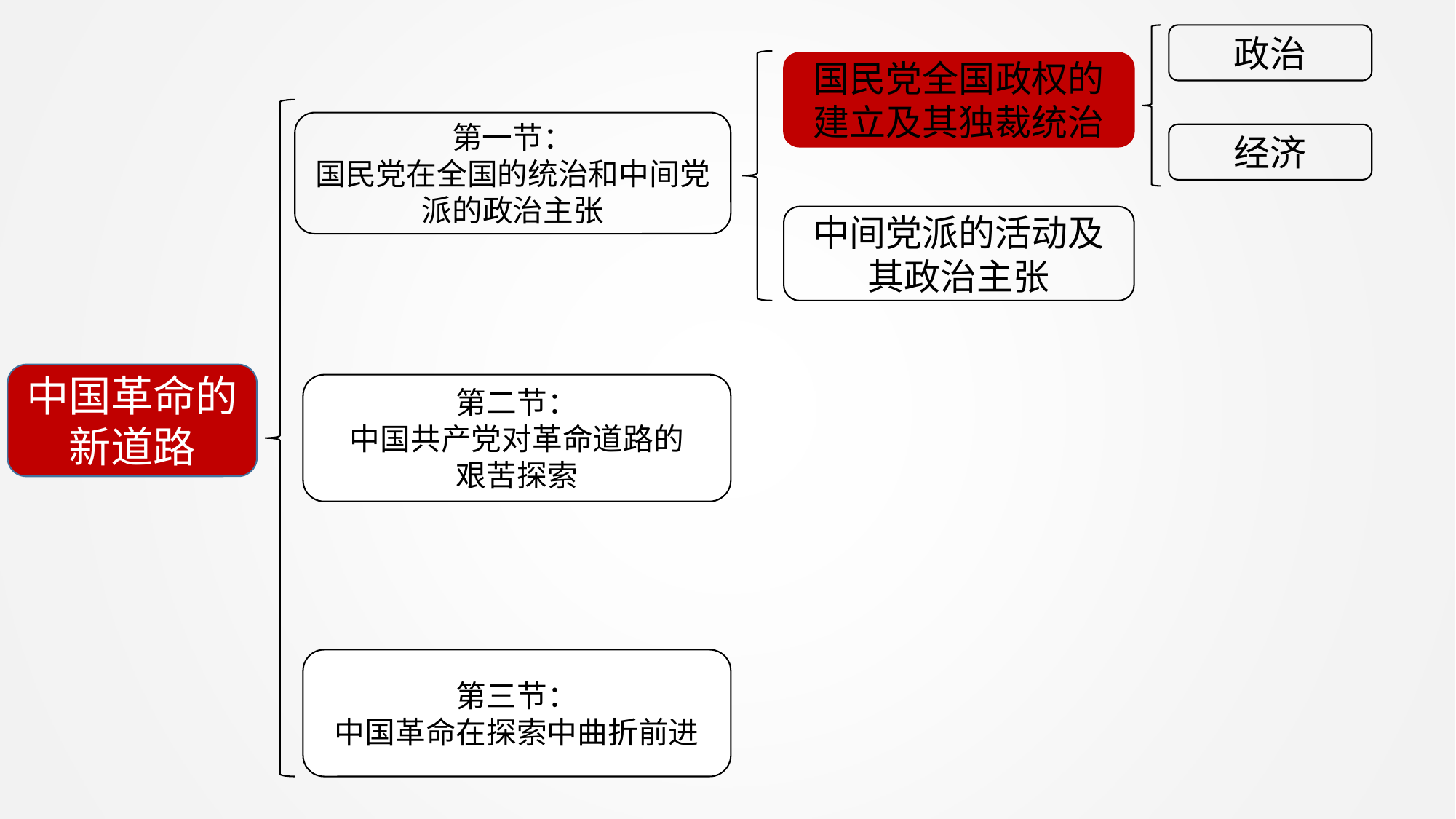

政治

国民党全国政权的建立及其独裁统治

第一节：
国民党在全国的统治和中间党派的政治主张
经济
中间党派的活动及其政治主张
中国革命的新道路
第二节：
中国共产党对革命道路的
艰苦探索
第三节：
中国革命在探索中曲折前进